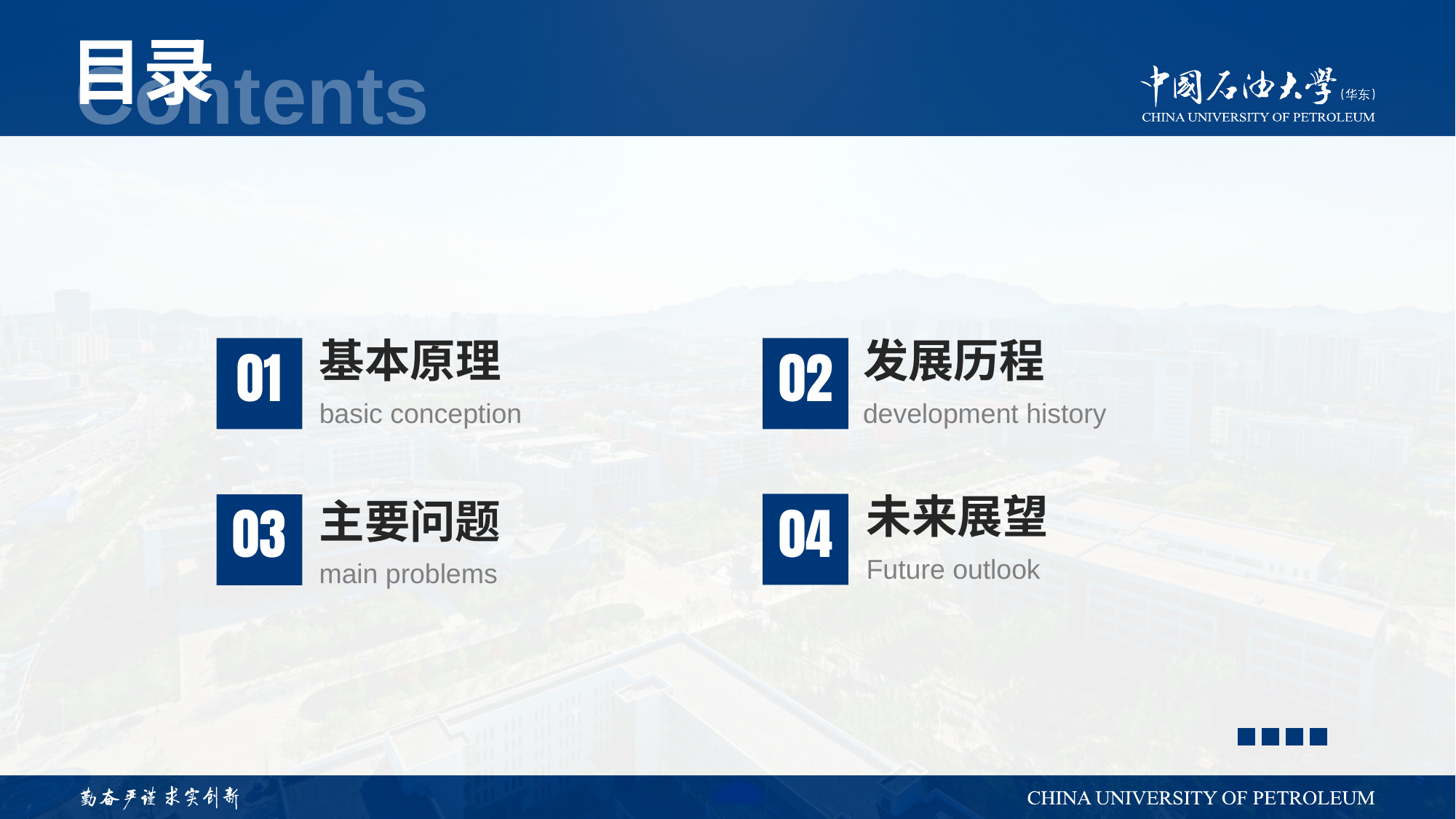

01
02
发展历程
基本原理
development history
basic conception
04
未来展望
03
主要问题
Future outlook
main problems